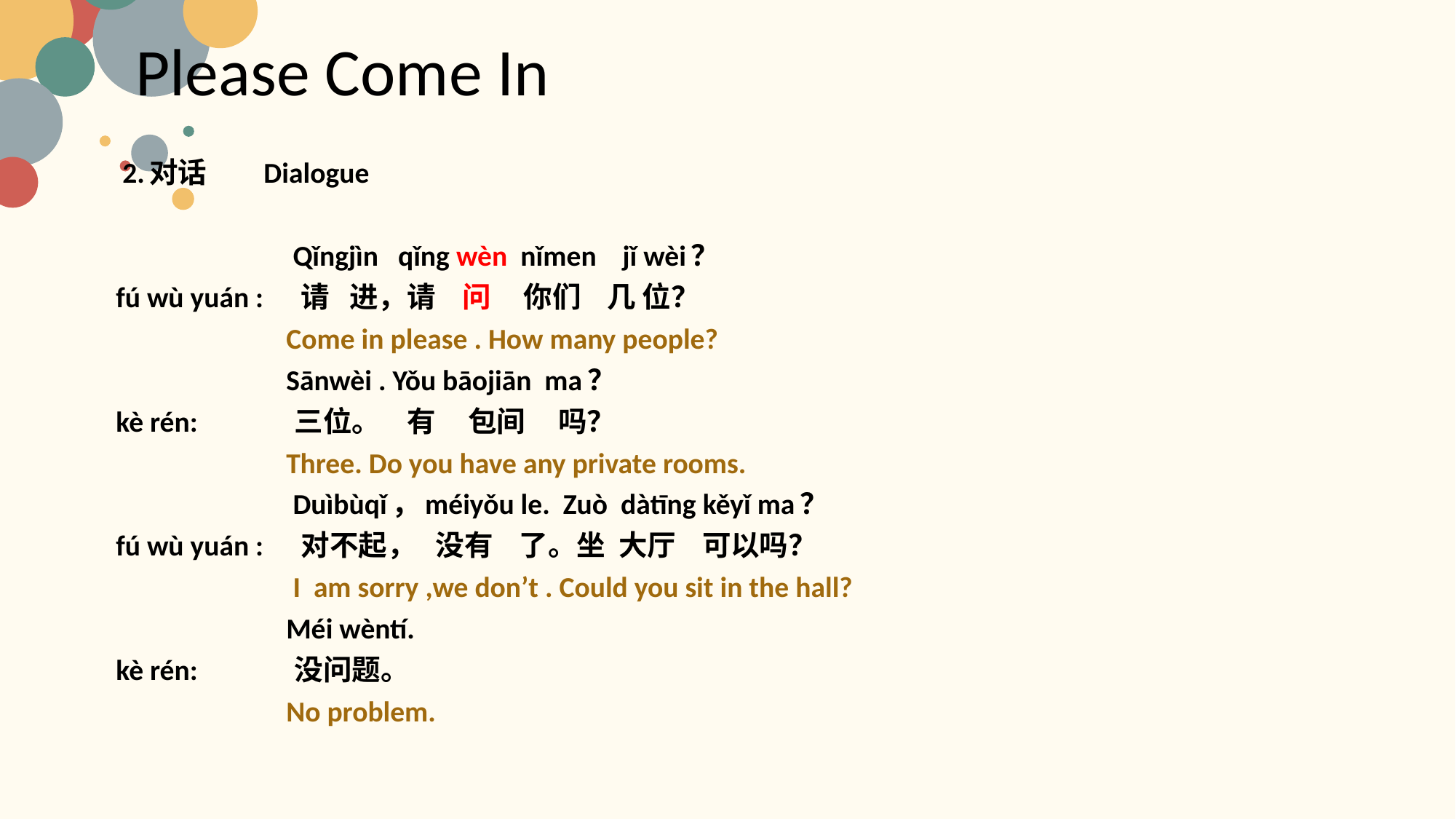

# Please Come In
 2.对话        Dialogue

                           Qǐngjìn   qǐng wèn  nǐmen    jǐ wèi？
fú wù yuán :     请   进，请    问     你们    几 位？
                          Come in please . How many people?
                          Sānwèi . Yǒu bāojiān  ma？
kè rén:              三位。    有     包间     吗？
                          Three. Do you have any private rooms.
                           Duìbùqǐ，méiyǒu le.  Zuò  dàtīng kěyǐ ma？
fú wù yuán :     对不起，   没有    了。坐  大厅    可以吗？
                           I  am sorry ,we don’t . Could you sit in the hall?
                          Méi wèntí.
kè rén:              没问题。
                          No problem.